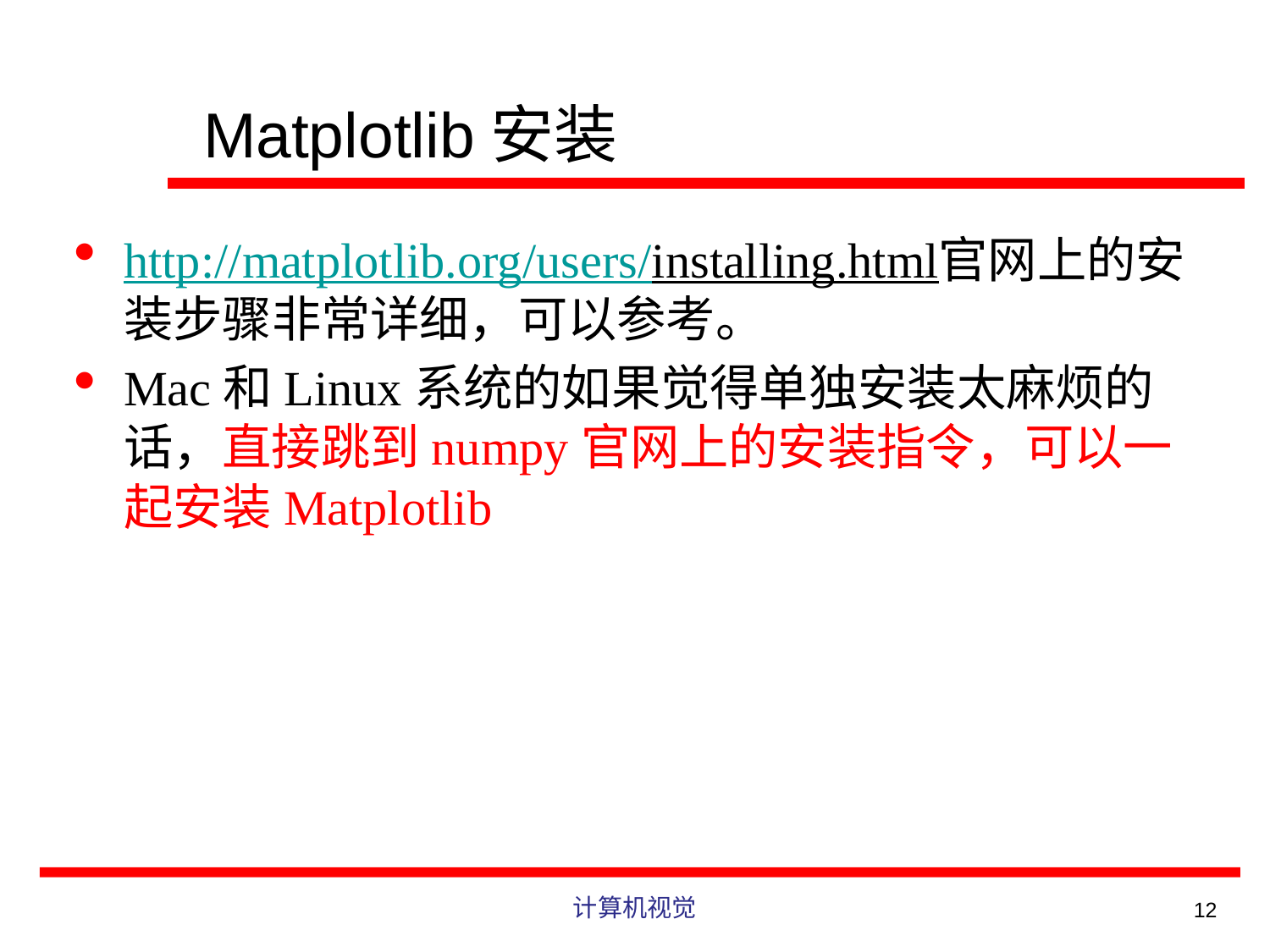

# Matplotlib安装
http://matplotlib.org/users/installing.html官网上的安装步骤非常详细，可以参考。
Mac和Linux系统的如果觉得单独安装太麻烦的话，直接跳到numpy官网上的安装指令，可以一起安装Matplotlib
计算机视觉
12